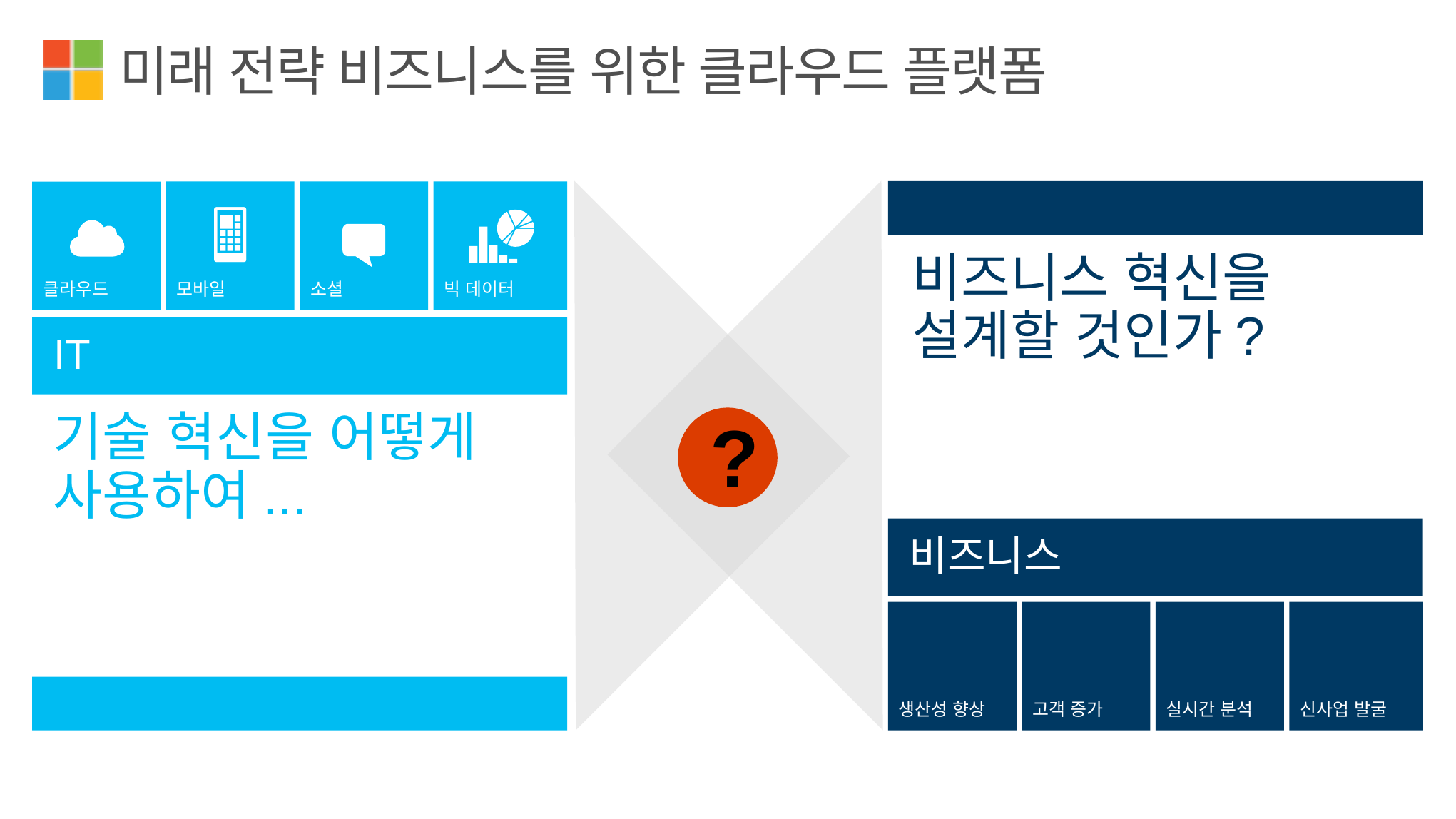

# 미래 전략 비즈니스를 위한 클라우드 플랫폼

비즈니스 혁신을 설계할 것인가?
비즈니스
생산성 향상
고객 증가
실시간 분석
신사업 발굴
모바일
소셜
빅 데이터
클라우드

IT
기술 혁신을 어떻게 사용하여...
?